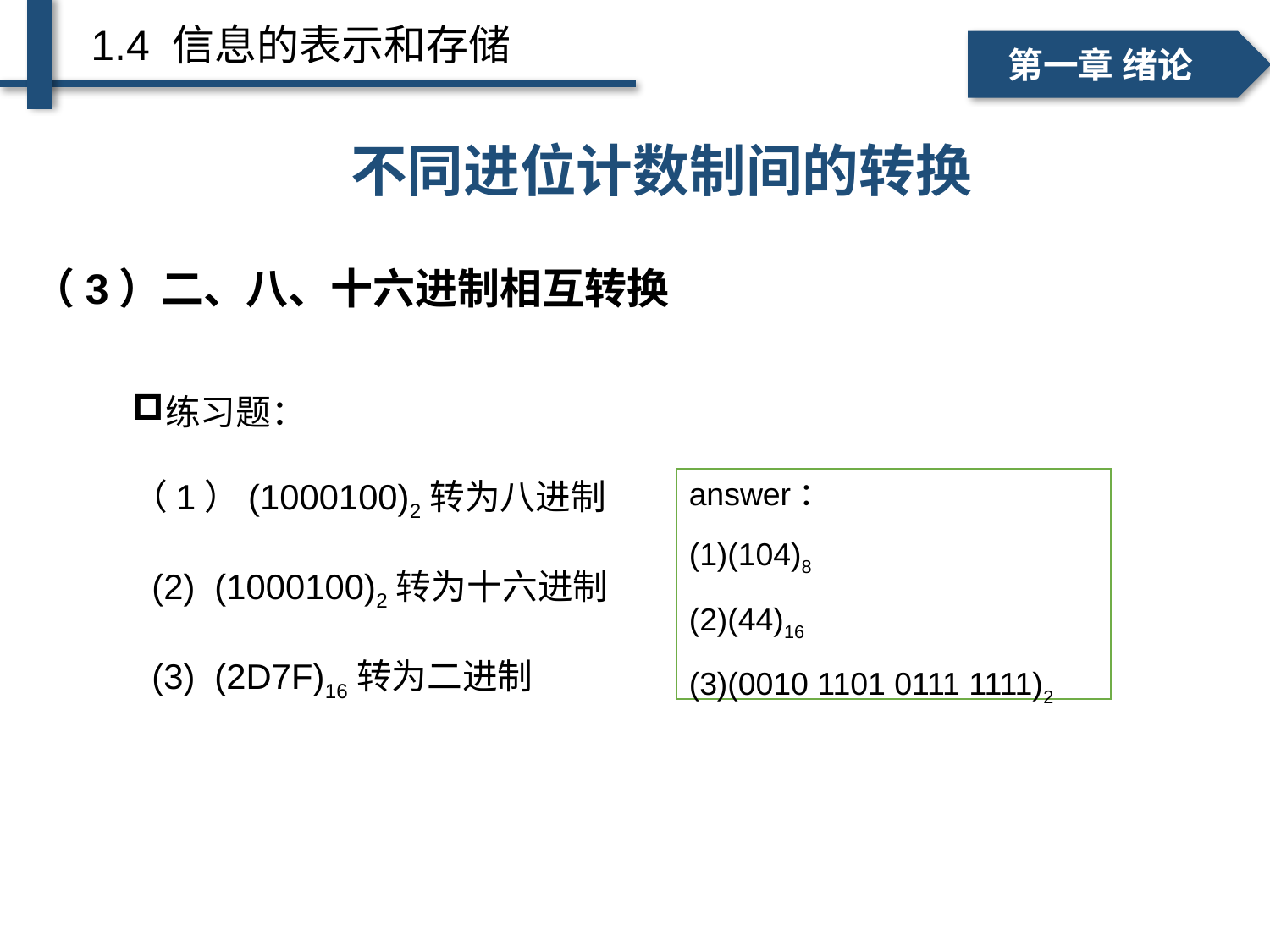

1.4 信息的表示和存储

一、个人简介
二、学术成绩

第一章 绪论
# 不同进位计数制间的转换 ——十进制→ R 进制

不同进位计数制间的转换
（3）二、八、十六进制相互转换
练习题：
（1）(1000100)2转为八进制
  (2)  (1000100)2转为十六进制
  (3)  (2D7F)16转为二进制

answer：
(1)(104)8
(2)(44)16
(3)(0010 1101 0111 1111)2

58